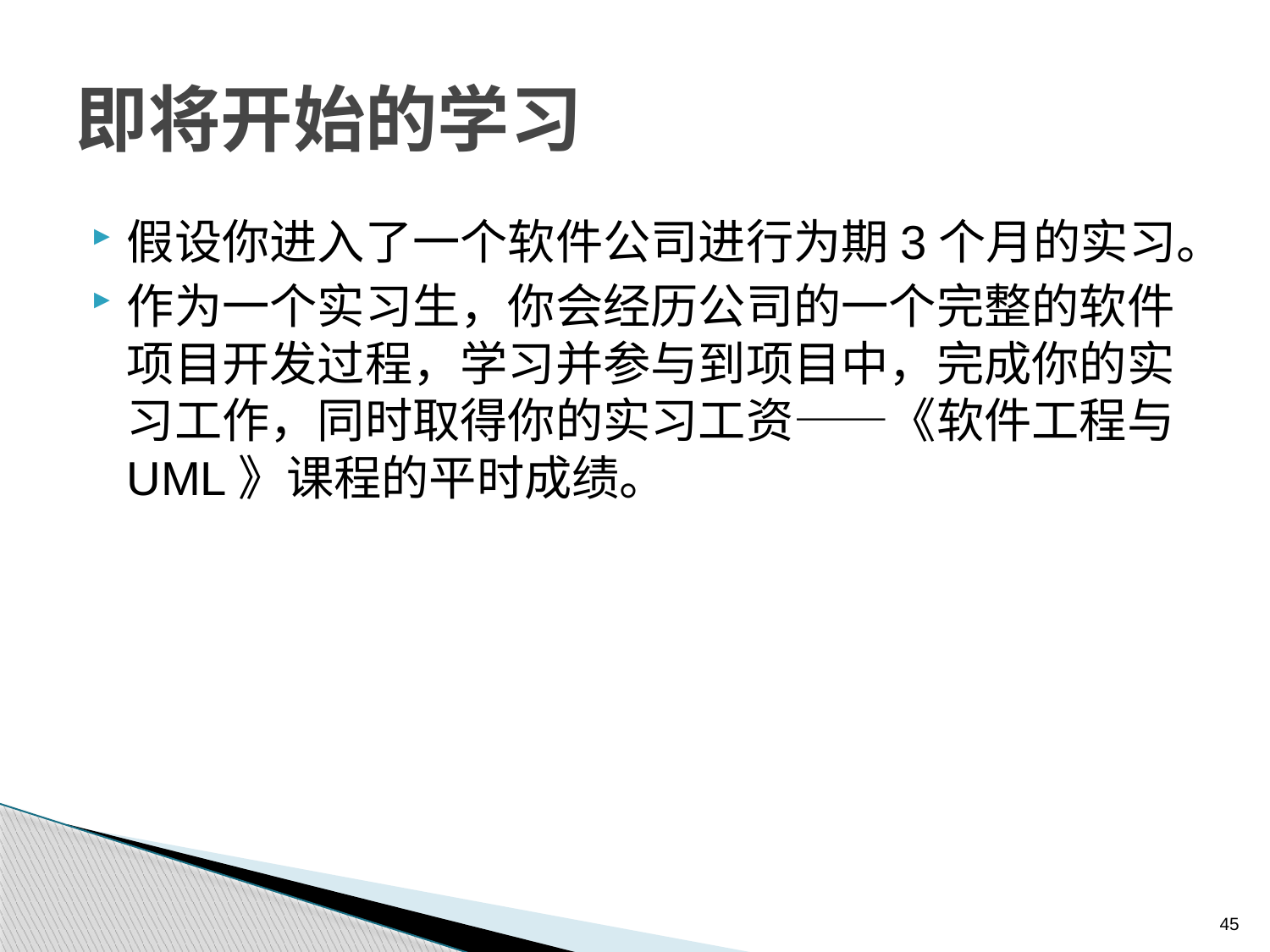

# 即将开始的学习
假设你进入了一个软件公司进行为期3个月的实习。
作为一个实习生，你会经历公司的一个完整的软件项目开发过程，学习并参与到项目中，完成你的实习工作，同时取得你的实习工资——《软件工程与UML》课程的平时成绩。
45